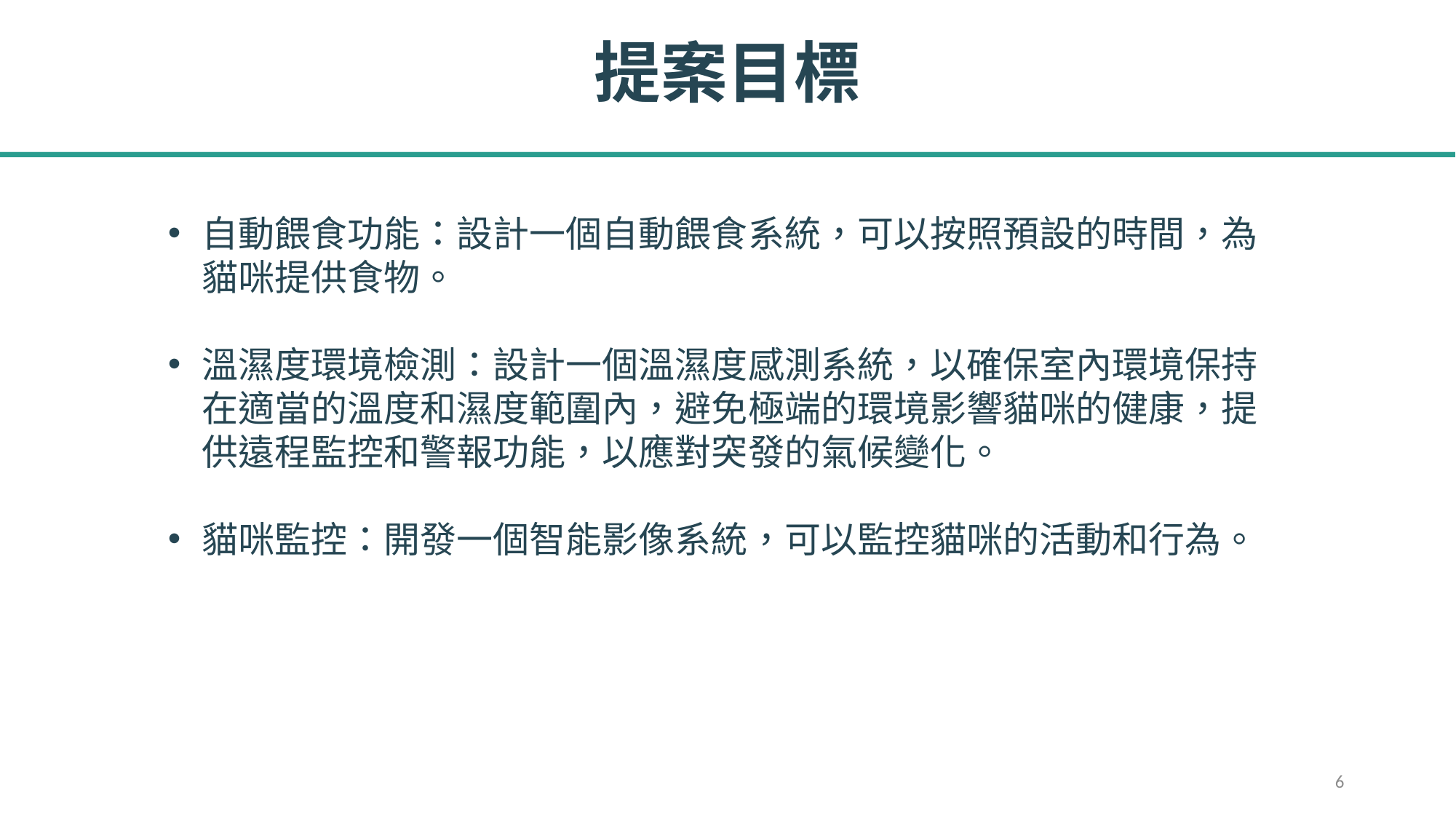

# 提案目標
自動餵食功能：設計一個自動餵食系統，可以按照預設的時間，為貓咪提供食物。

溫濕度環境檢測：設計一個溫濕度感測系統，以確保室內環境保持在適當的溫度和濕度範圍內，避免極端的環境影響貓咪的健康，提供遠程監控和警報功能，以應對突發的氣候變化。

貓咪監控：開發一個智能影像系統，可以監控貓咪的活動和行為。
6